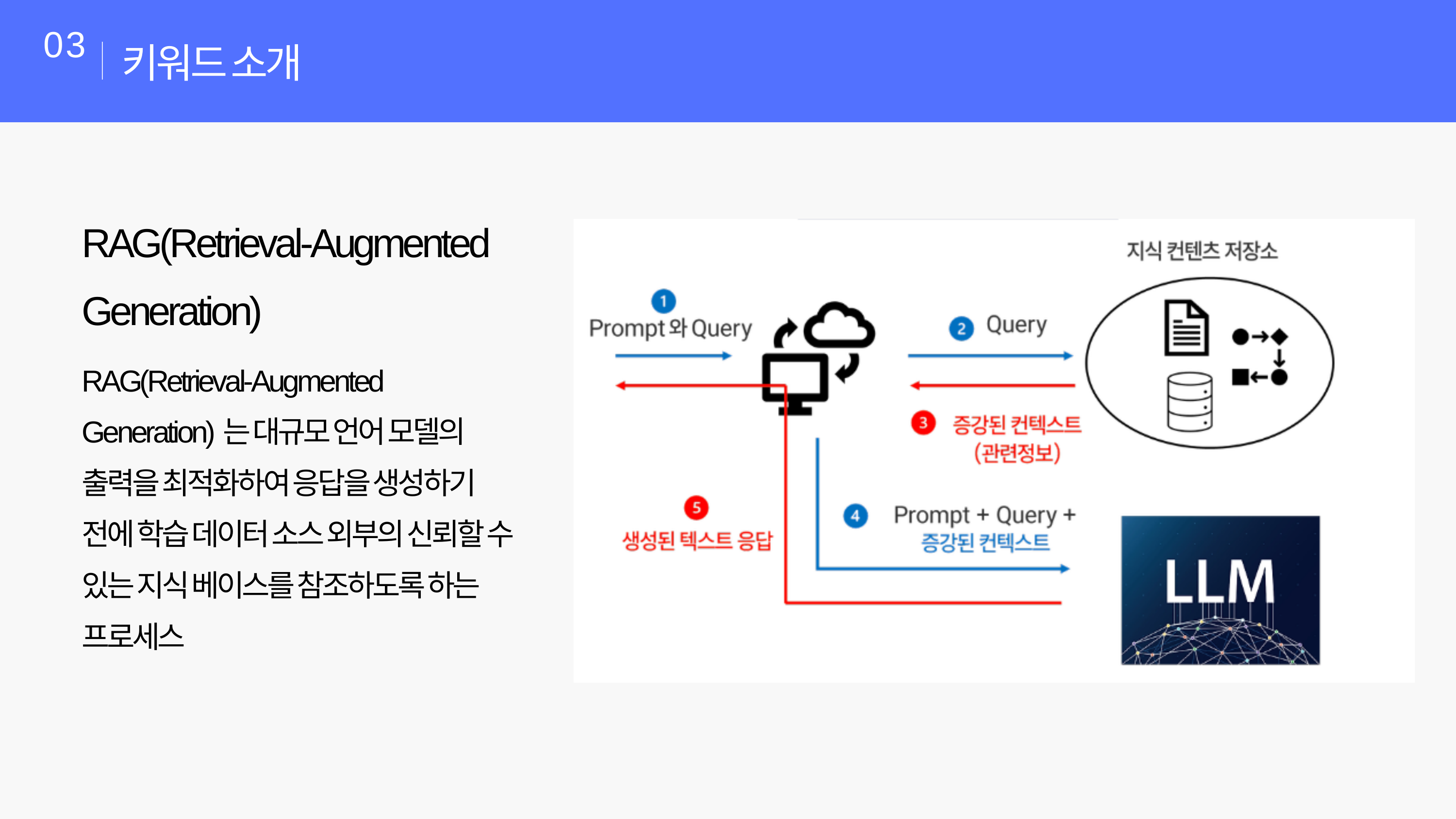

키워드 소개

03

RAG(Retrieval-Augmented Generation)

RAG(Retrieval-Augmented Generation)는 대규모 언어 모델의 출력을 최적화하여 응답을 생성하기 전에 학습 데이터 소스 외부의 신뢰할 수 있는 지식 베이스를 참조하도록 하는 프로세스